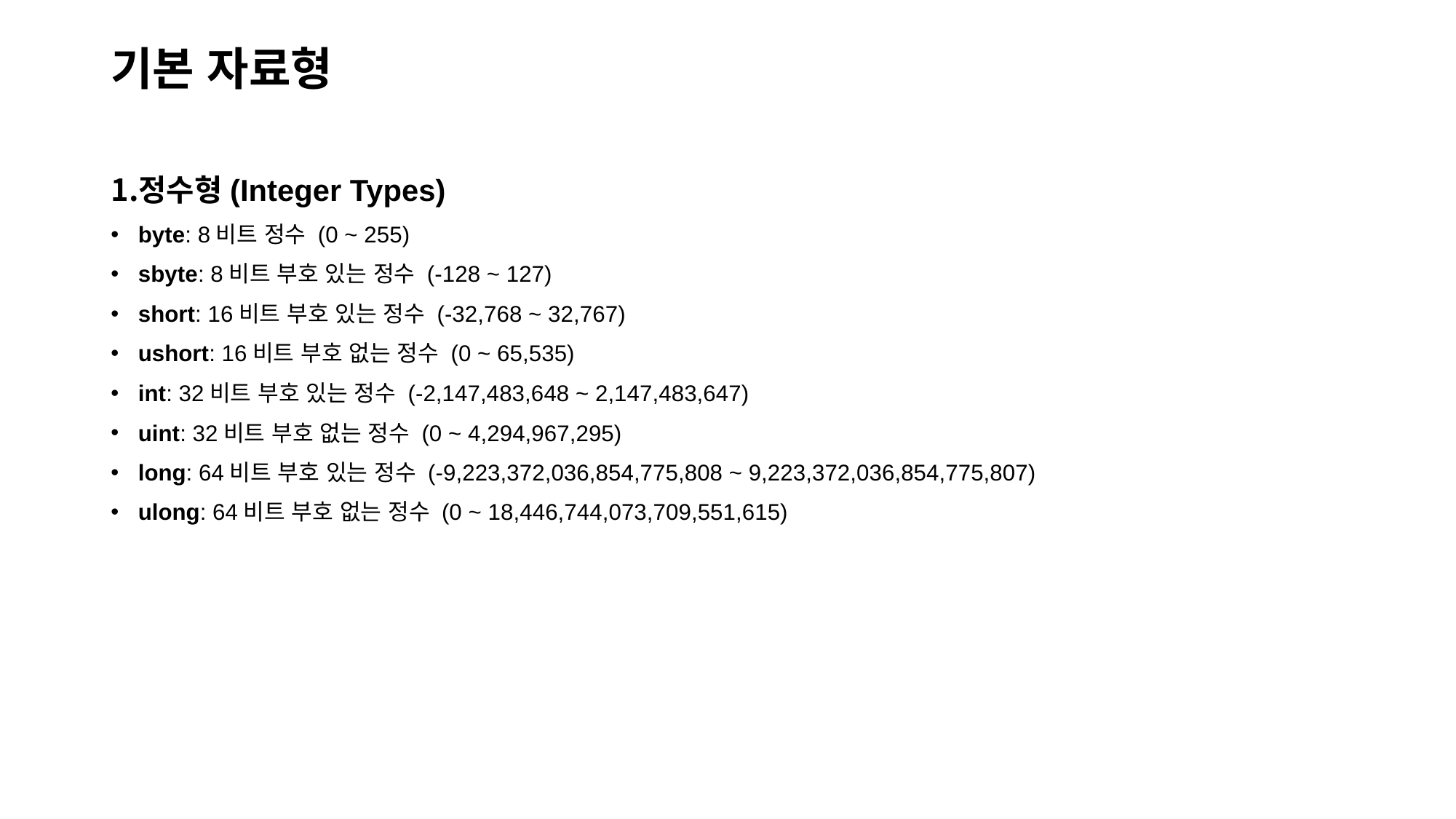

기본 자료형

정수형(Integer Types)
byte: 8비트 정수 (0 ~ 255)
sbyte: 8비트 부호 있는 정수 (-128 ~ 127)
short: 16비트 부호 있는 정수 (-32,768 ~ 32,767)
ushort: 16비트 부호 없는 정수 (0 ~ 65,535)
int: 32비트 부호 있는 정수 (-2,147,483,648 ~ 2,147,483,647)
uint: 32비트 부호 없는 정수 (0 ~ 4,294,967,295)
long: 64비트 부호 있는 정수 (-9,223,372,036,854,775,808 ~ 9,223,372,036,854,775,807)
ulong: 64비트 부호 없는 정수 (0 ~ 18,446,744,073,709,551,615)